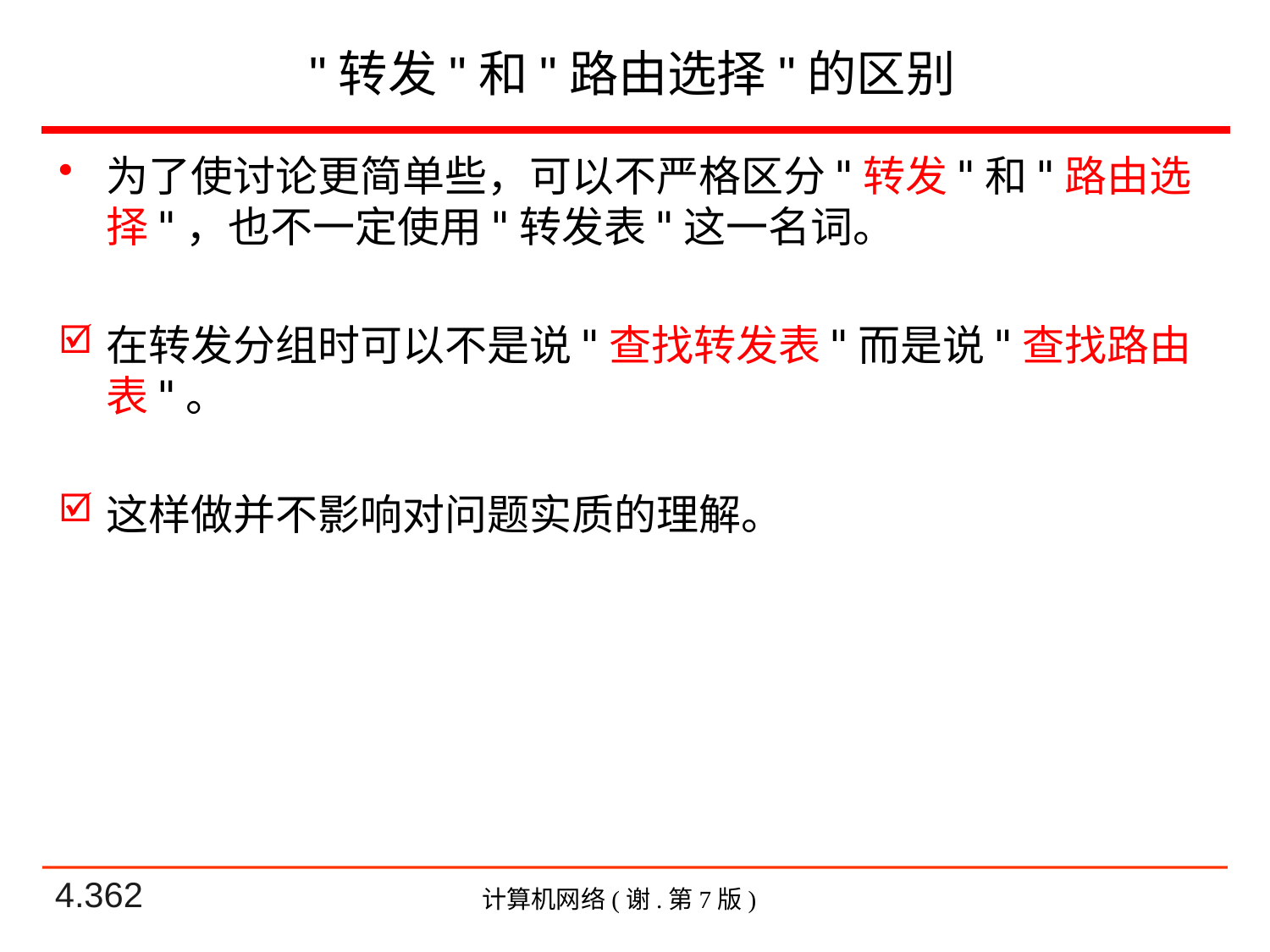

# "转发"和"路由选择"的区别
为了使讨论更简单些，可以不严格区分"转发"和"路由选择"，也不一定使用"转发表"这一名词。

在转发分组时可以不是说"查找转发表"而是说"查找路由表"。

这样做并不影响对问题实质的理解。